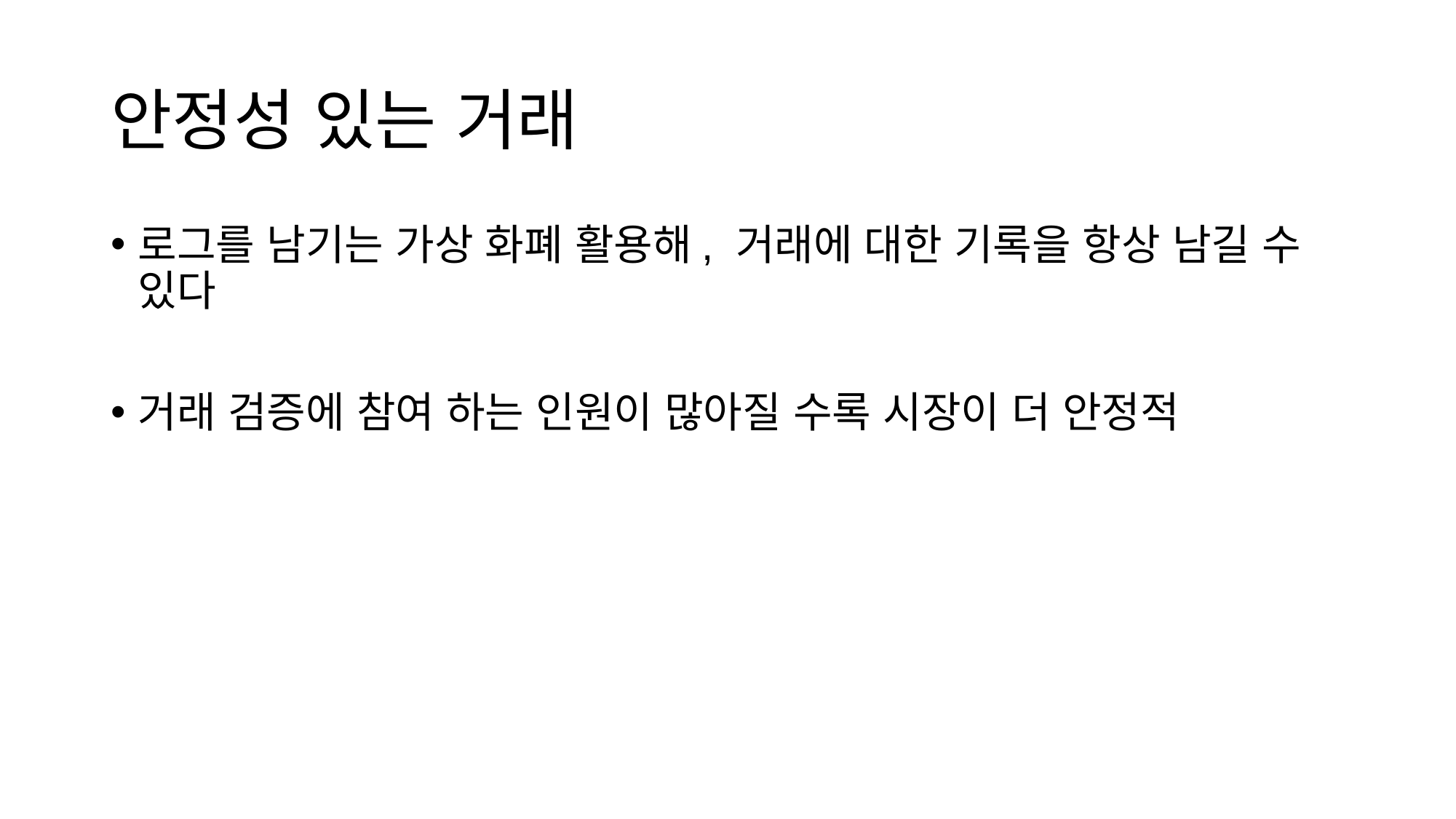

# 안정성 있는 거래
로그를 남기는 가상 화폐 활용해, 거래에 대한 기록을 항상 남길 수 있다

거래 검증에 참여 하는 인원이 많아질 수록 시장이 더 안정적